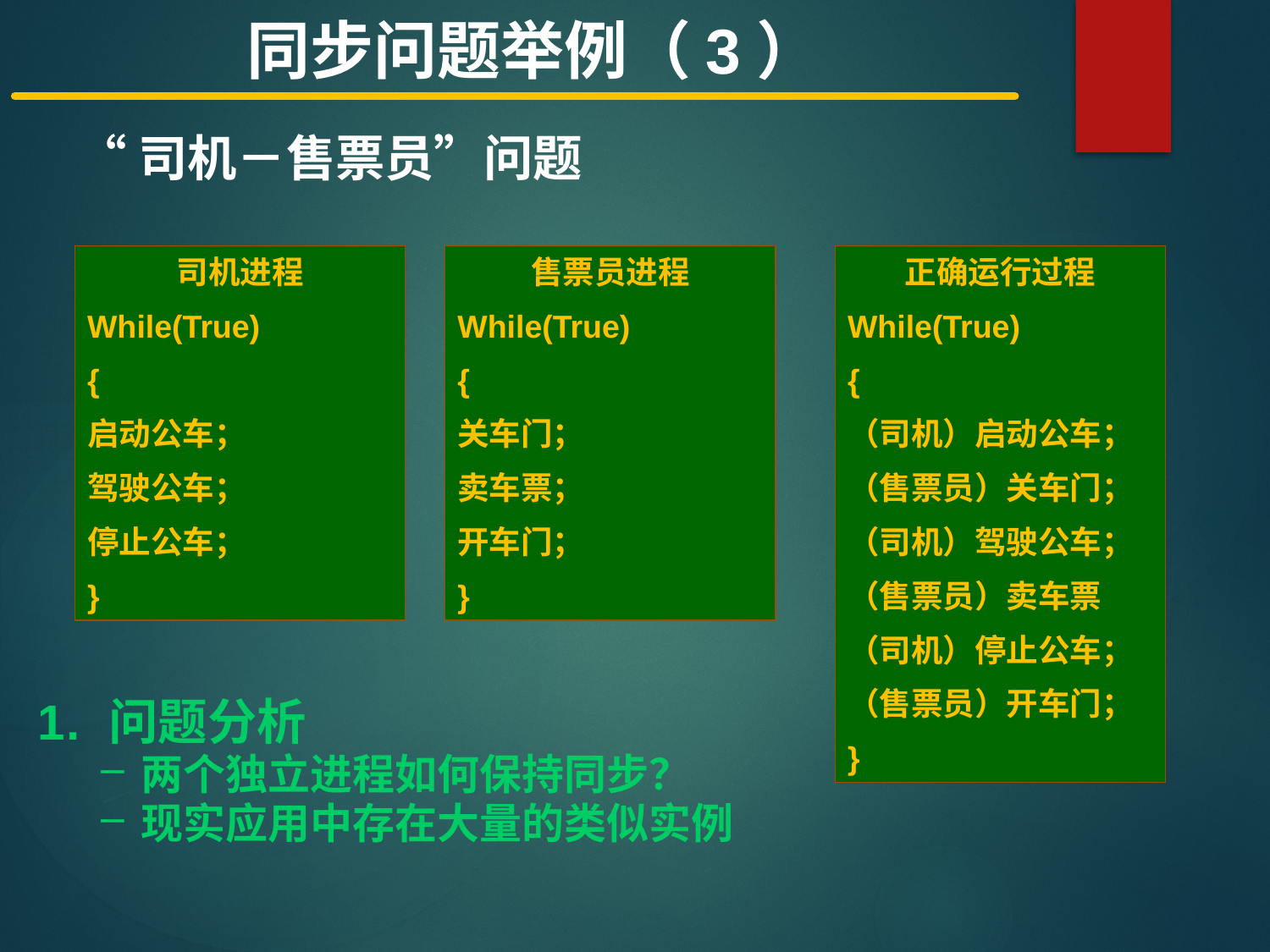

同步问题举例（3）
“司机－售票员”问题
司机进程
While(True)
{
启动公车；
驾驶公车；
停止公车；
}
售票员进程
While(True)
{
关车门；
卖车票；
开车门；
}
正确运行过程
While(True)
{
（司机）启动公车；
（售票员）关车门；
（司机）驾驶公车；
（售票员）卖车票
（司机）停止公车；
（售票员）开车门；
}
问题分析
两个独立进程如何保持同步？
现实应用中存在大量的类似实例